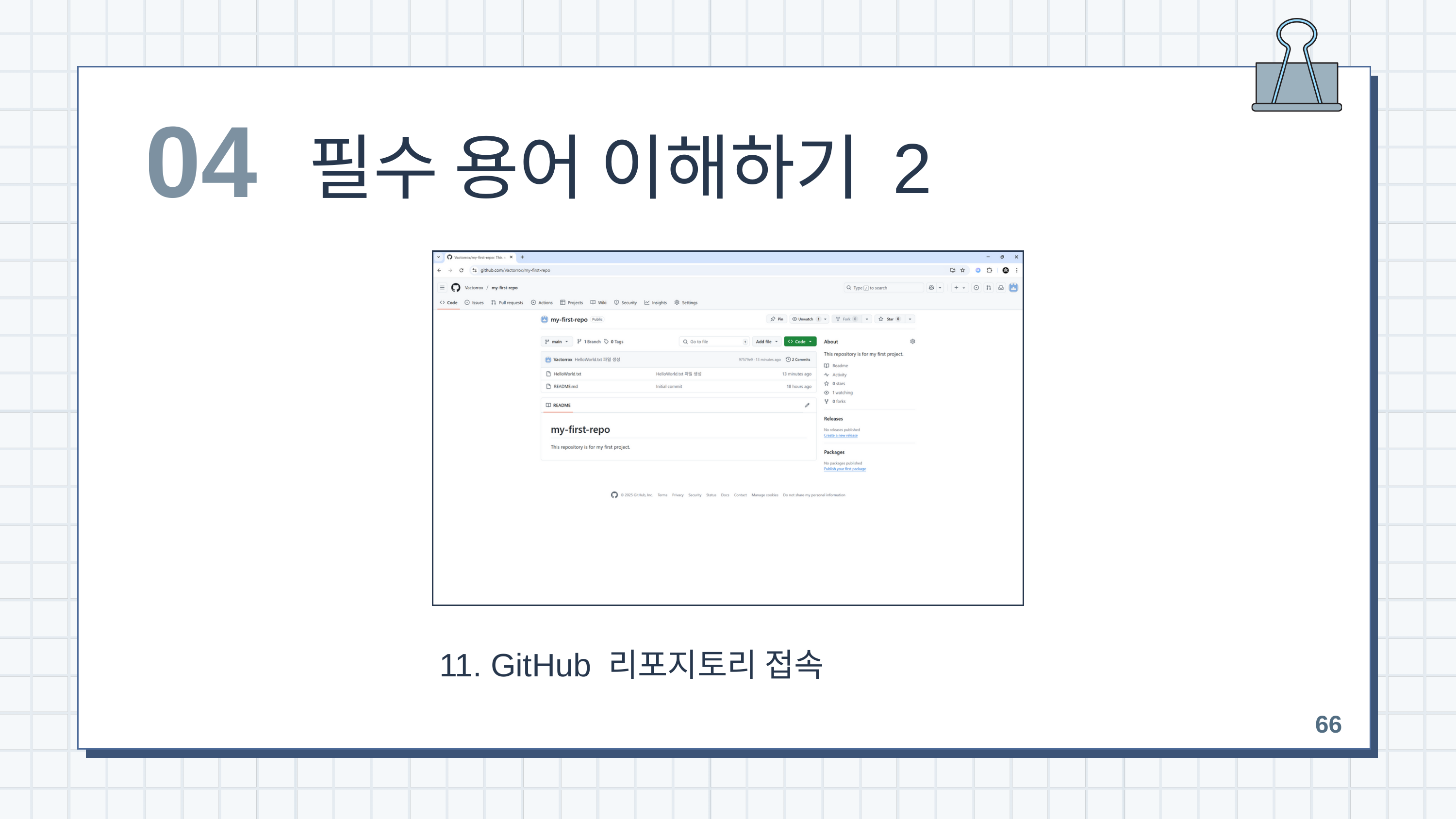

04
필수 용어 이해하기 2

   11. GitHub 리포지토리 접속
66